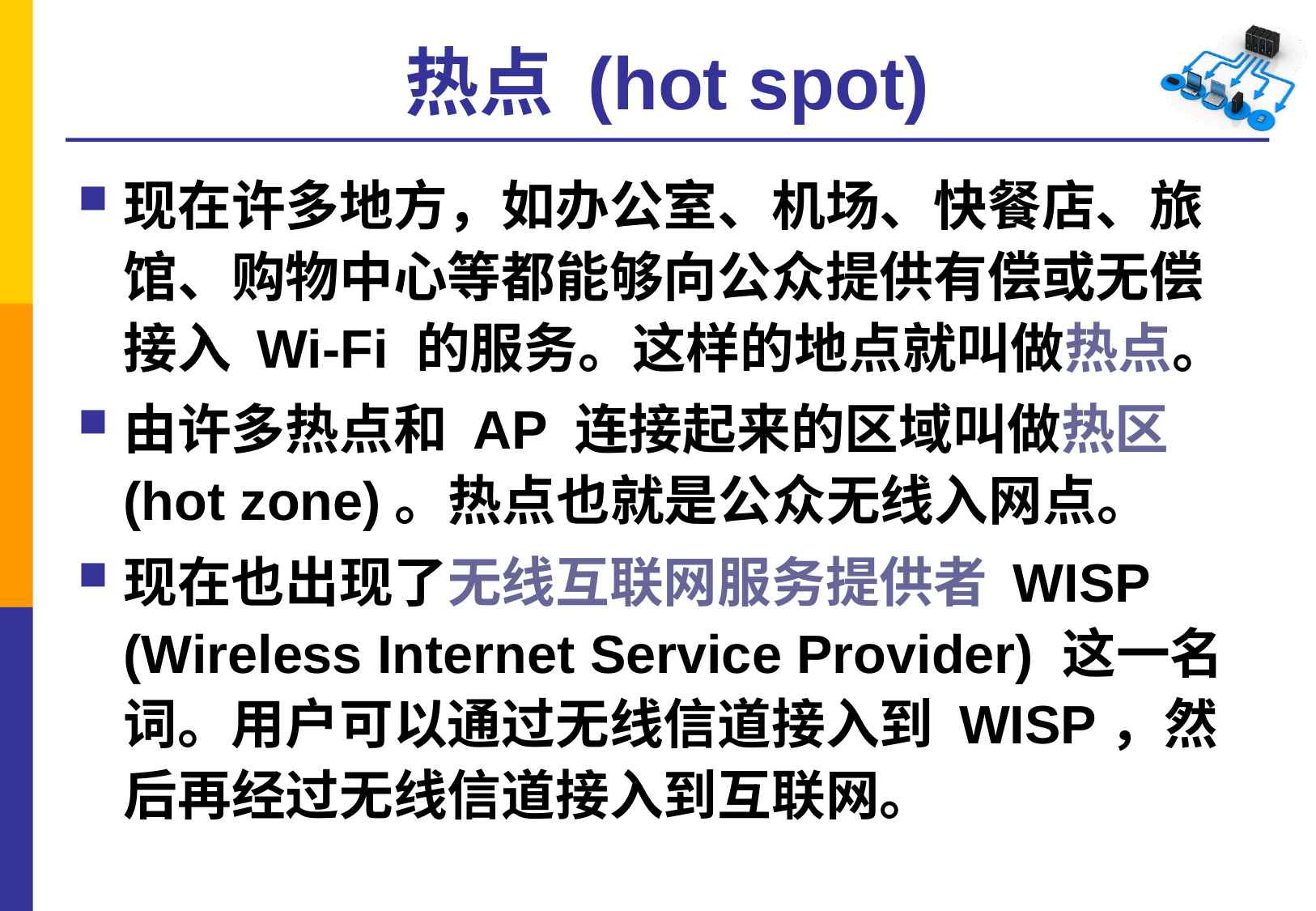

# 热点 (hot spot)
现在许多地方，如办公室、机场、快餐店、旅馆、购物中心等都能够向公众提供有偿或无偿接入 Wi-Fi 的服务。这样的地点就叫做热点。
由许多热点和 AP 连接起来的区域叫做热区 (hot zone)。热点也就是公众无线入网点。
现在也出现了无线互联网服务提供者 WISP (Wireless Internet Service Provider) 这一名词。用户可以通过无线信道接入到 WISP，然后再经过无线信道接入到互联网。